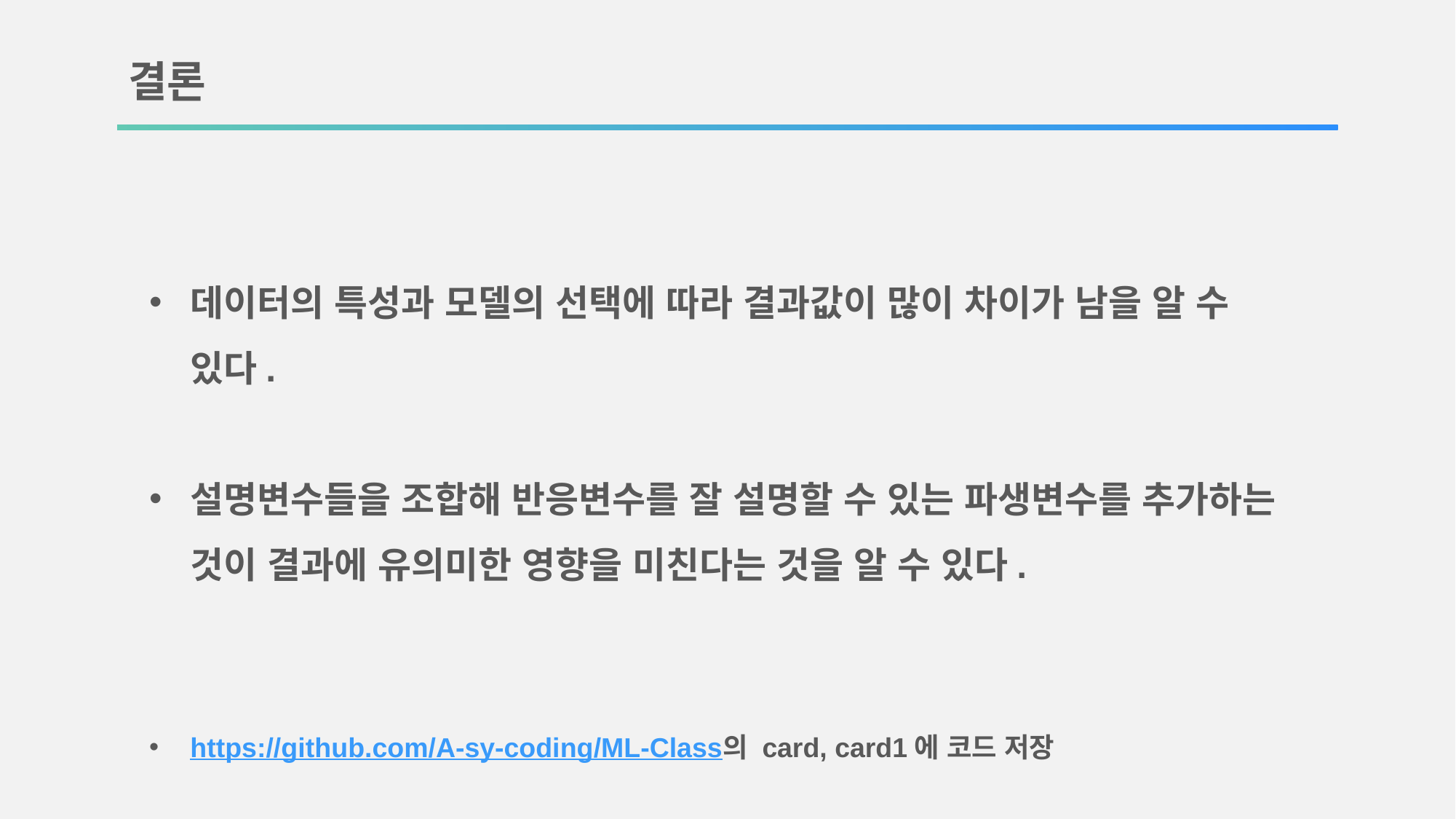

결론

데이터의 특성과 모델의 선택에 따라 결과값이 많이 차이가 남을 알 수 있다.

설명변수들을 조합해 반응변수를 잘 설명할 수 있는 파생변수를 추가하는 것이 결과에 유의미한 영향을 미친다는 것을 알 수 있다.

https://github.com/A-sy-coding/ML-Class의 card, card1에 코드 저장